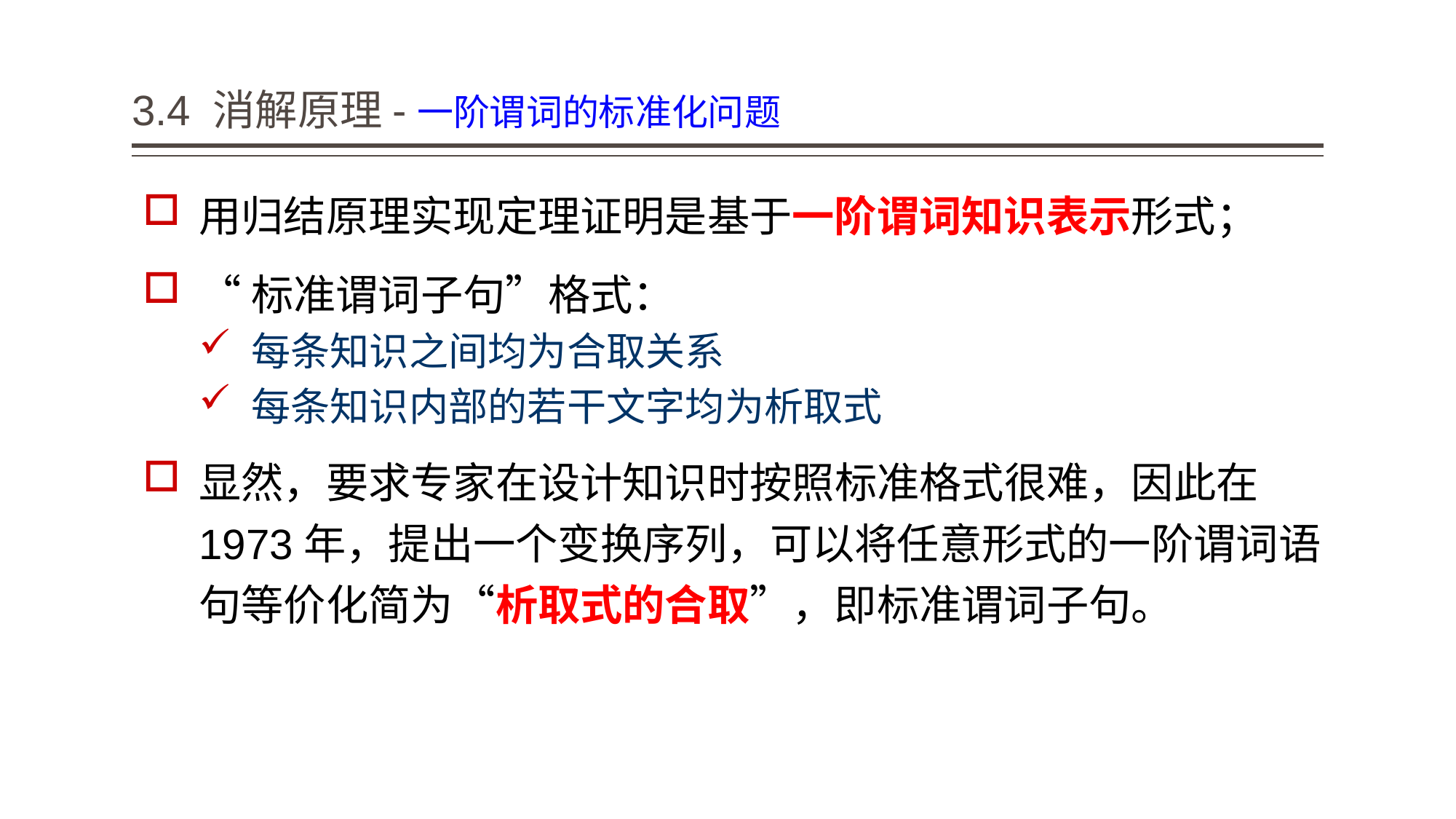

# 3.4 消解原理-一阶谓词的标准化问题
用归结原理实现定理证明是基于一阶谓词知识表示形式；
“标准谓词子句”格式：
每条知识之间均为合取关系
每条知识内部的若干文字均为析取式
显然，要求专家在设计知识时按照标准格式很难，因此在1973年，提出一个变换序列，可以将任意形式的一阶谓词语句等价化简为“析取式的合取”，即标准谓词子句。